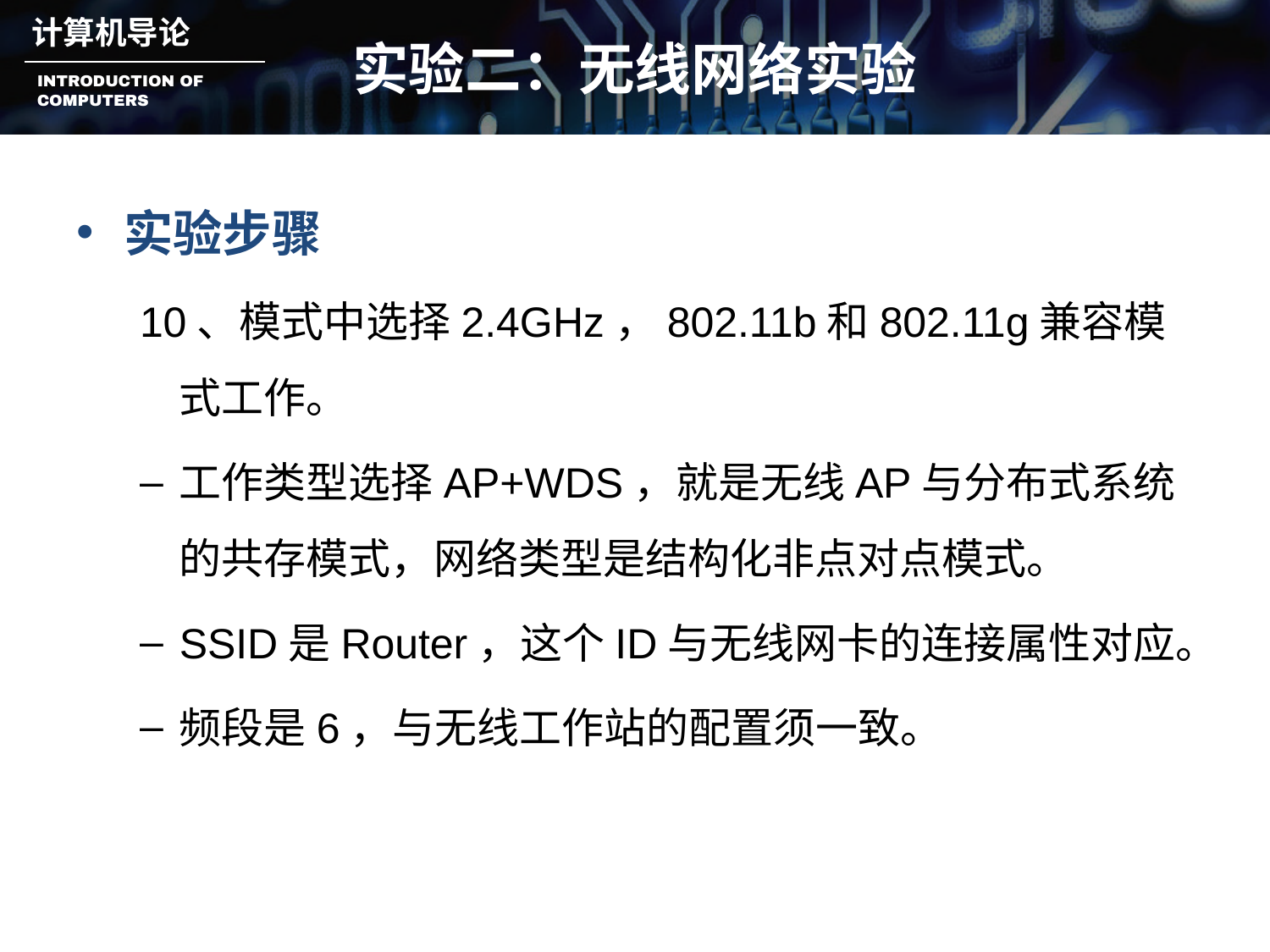

# 实验二：无线网络实验
实验步骤
10、模式中选择2.4GHz，802.11b和802.11g兼容模式工作。
工作类型选择AP+WDS，就是无线AP与分布式系统的共存模式，网络类型是结构化非点对点模式。
SSID是Router，这个ID与无线网卡的连接属性对应。
频段是6，与无线工作站的配置须一致。